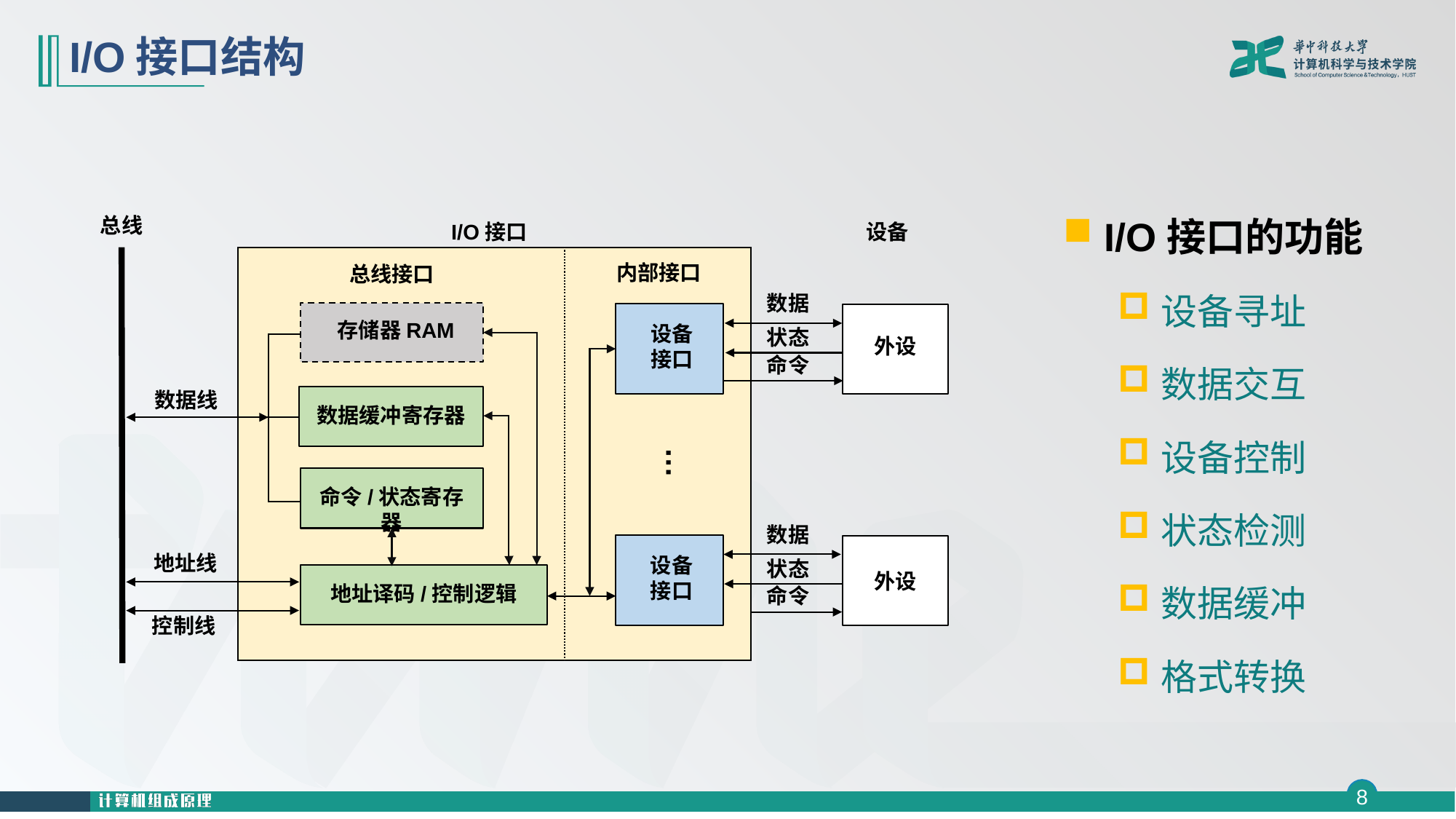

# I/O接口结构
I/O接口的功能
设备寻址
数据交互
设备控制
状态检测
数据缓冲
格式转换
总线
I/O接口
设备

内部接口
总线接口
数据

设备
接口

外设
状态
命令
数据线

数据缓冲寄存器
…

命令/状态寄存器
数据

设备
接口

外设
地址线
状态

地址译码/控制逻辑
命令
控制线
存储器RAM